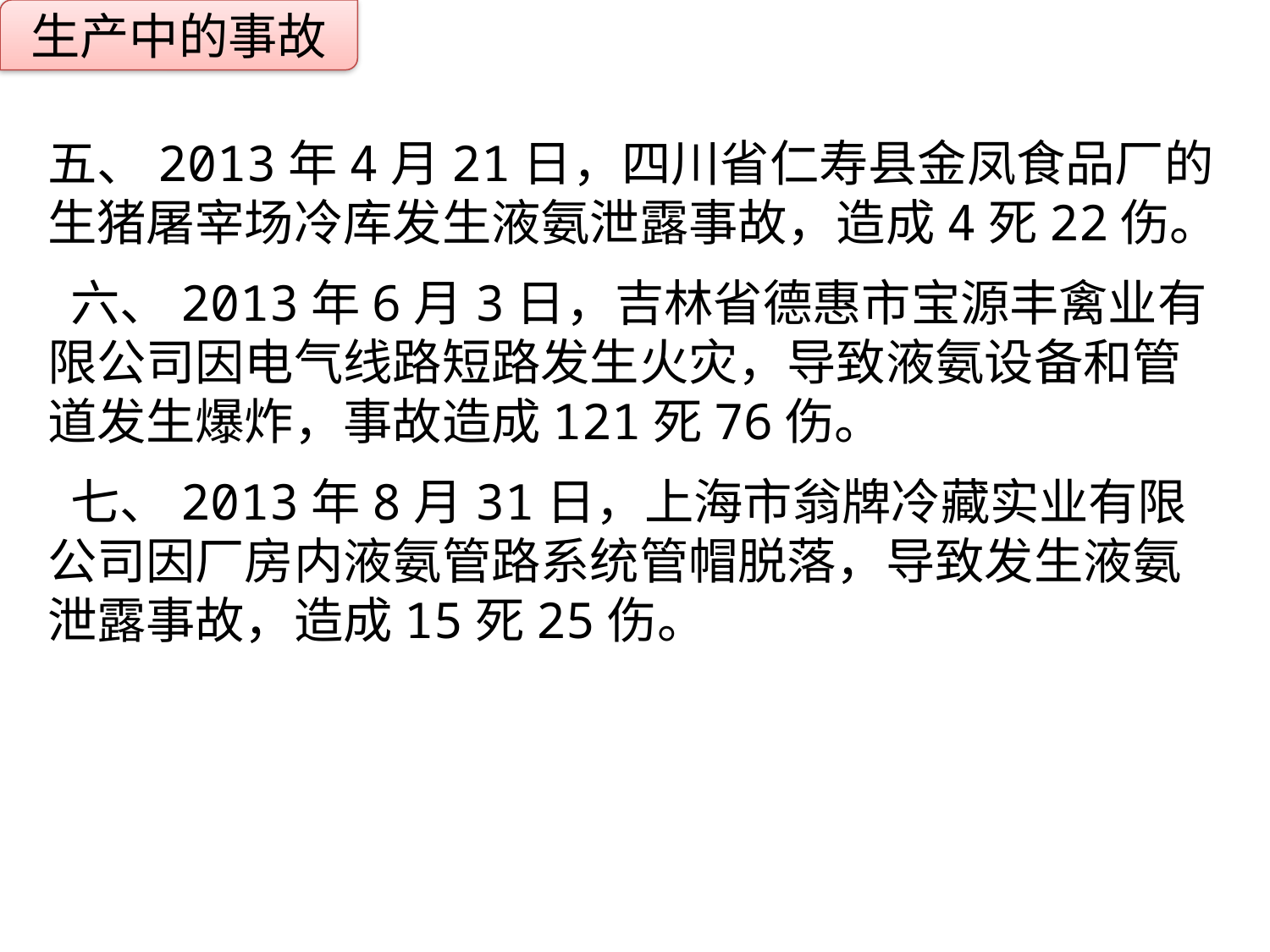

生产中的事故
五、2013年4月21日，四川省仁寿县金凤食品厂的生猪屠宰场冷库发生液氨泄露事故，造成4死22伤。
 六、2013年6月3日，吉林省德惠市宝源丰禽业有限公司因电气线路短路发生火灾，导致液氨设备和管道发生爆炸，事故造成121死76伤。
 七、2013年8月31日，上海市翁牌冷藏实业有限公司因厂房内液氨管路系统管帽脱落，导致发生液氨泄露事故，造成15死25伤。
点击添加文本
点击添加文本
点击添加文本
点击添加文本